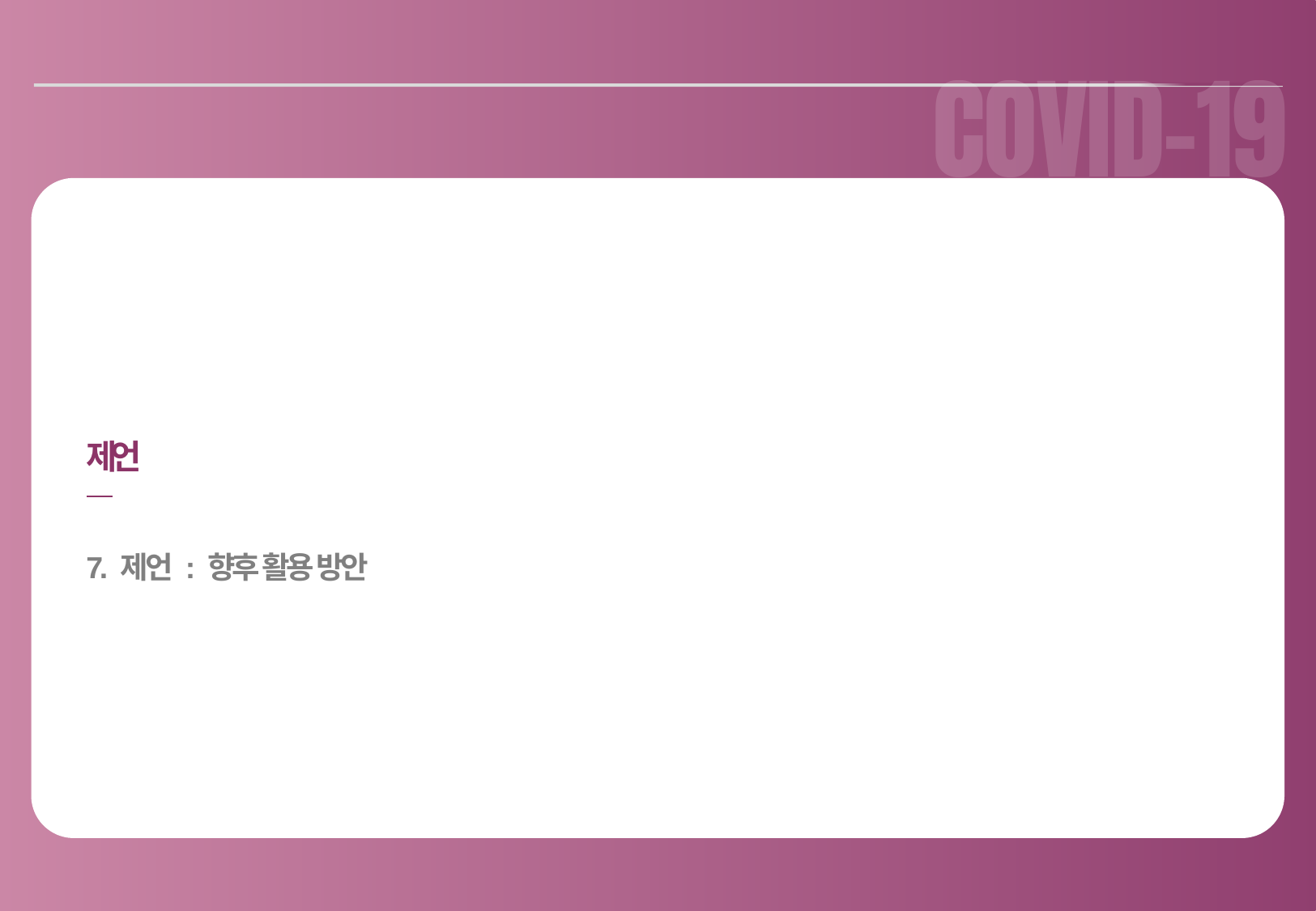

COVID-19

제언

7. 제언 : 향후 활용 방안